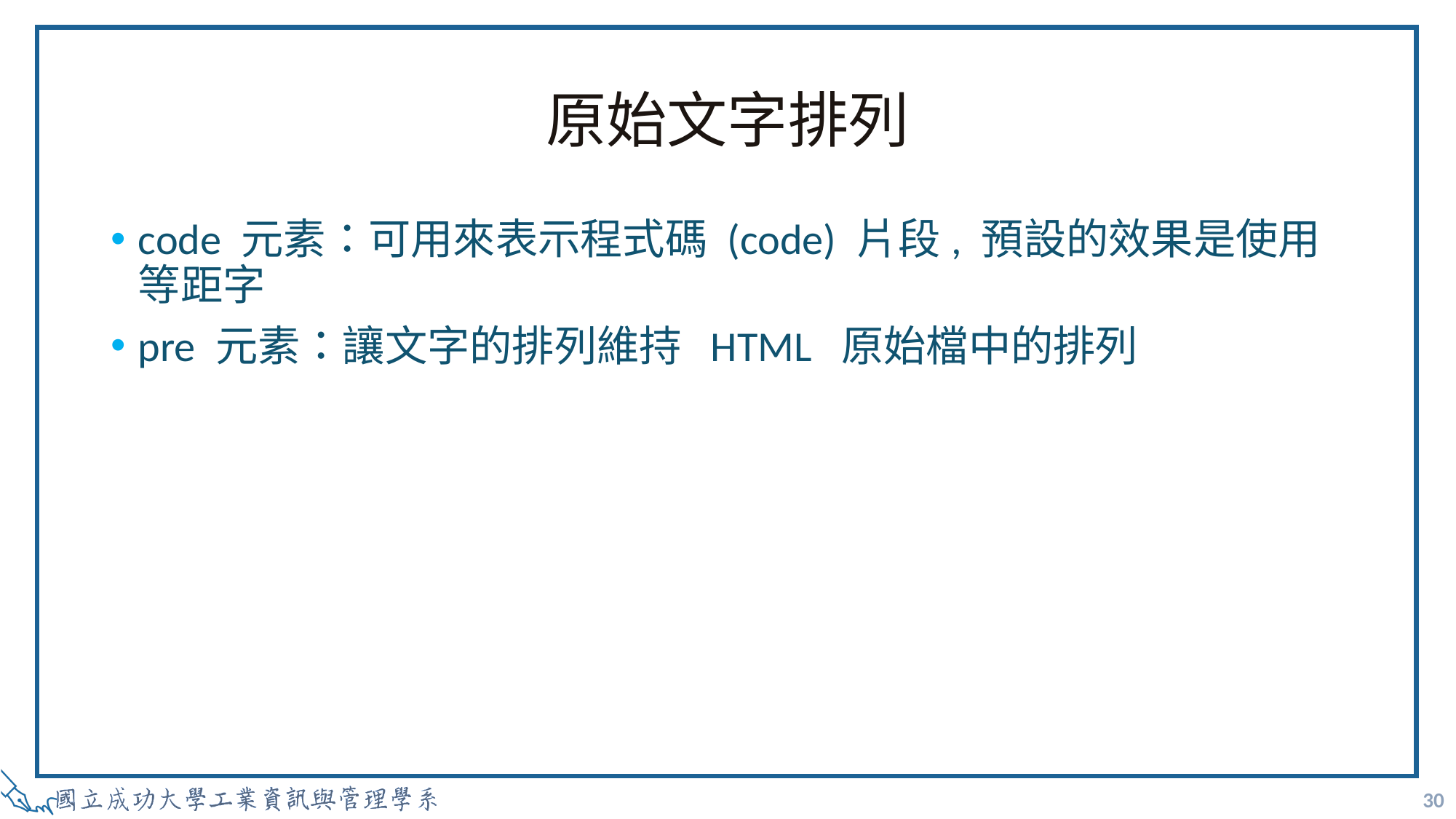

# 原始文字排列
code 元素：可用來表示程式碼 (code) 片段, 預設的效果是使用等距字
pre 元素：讓文字的排列維持  HTML  原始檔中的排列
30